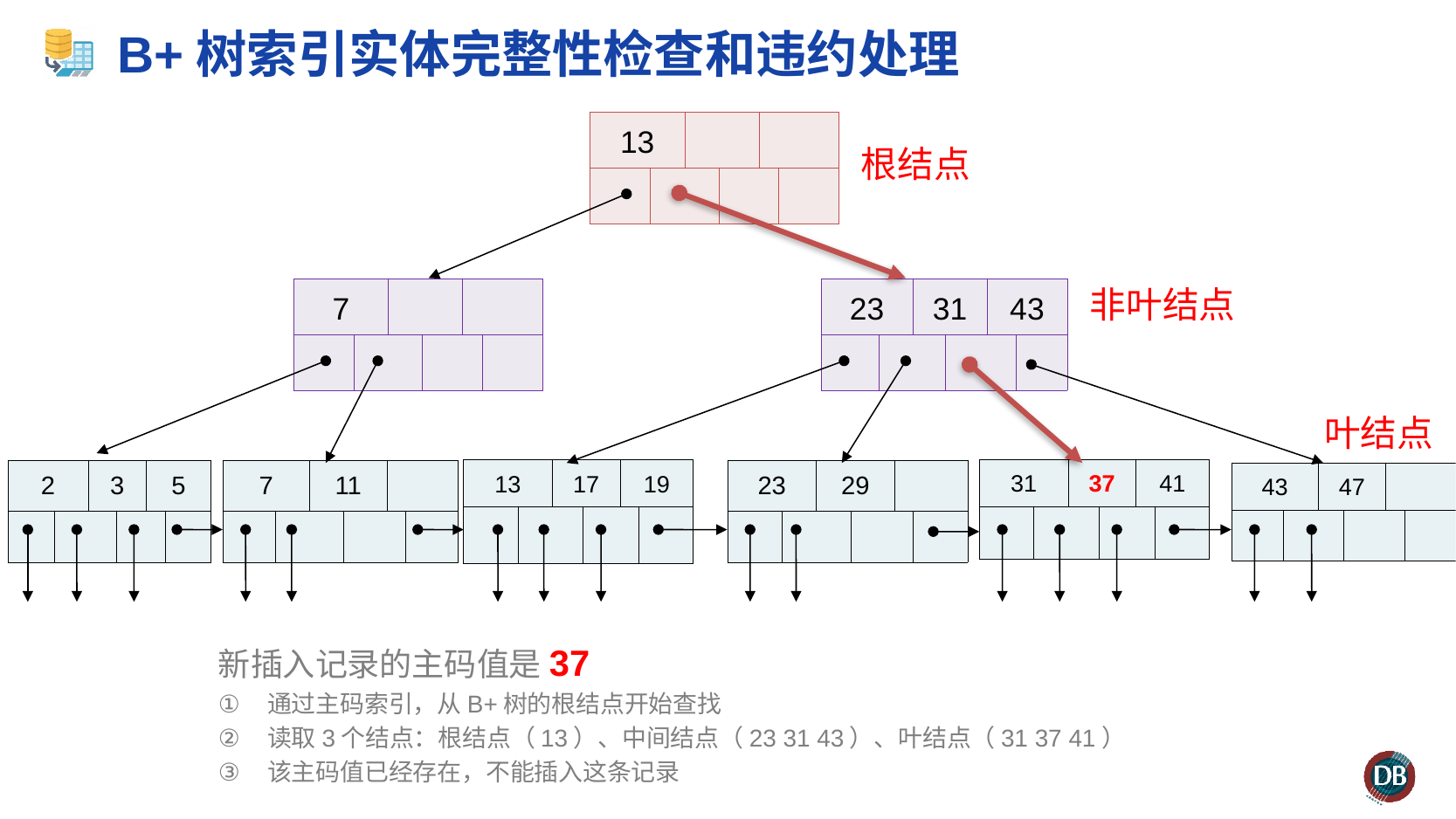

# B+树索引实体完整性检查和违约处理
| 13 |  |  |  |  |  |
| --- | --- | --- | --- | --- | --- |
|  |  |  |  |  |  |
根结点

非叶结点
| 7 |  |  |  |  |  |
| --- | --- | --- | --- | --- | --- |
|  |  |  |  |  |  |
| 23 |  | 31 |  | 43 |  |
| --- | --- | --- | --- | --- | --- |
|  |  |  |  |  |  |

叶结点
| 31 |  | 37 |  | 41 |  |
| --- | --- | --- | --- | --- | --- |
|  |  |  |  |  |  |
| 13 |  | 17 |  | 19 |  |
| --- | --- | --- | --- | --- | --- |
|  |  |  |  |  |  |
| 2 |  | 3 |  | 5 |  |
| --- | --- | --- | --- | --- | --- |
|  |  |  |  |  |  |
| 7 |  | 11 |  |  |  |
| --- | --- | --- | --- | --- | --- |
|  |  |  |  |  |  |
| 23 |  | 29 |  |  |  |
| --- | --- | --- | --- | --- | --- |
|  |  |  |  |  |  |
| 43 |  | 47 |  |  |  |
| --- | --- | --- | --- | --- | --- |
|  |  |  |  |  |  |

新插入记录的主码值是37
通过主码索引，从B+树的根结点开始查找
读取3个结点：根结点（13）、中间结点（23 31 43）、叶结点（31 37 41）
该主码值已经存在，不能插入这条记录